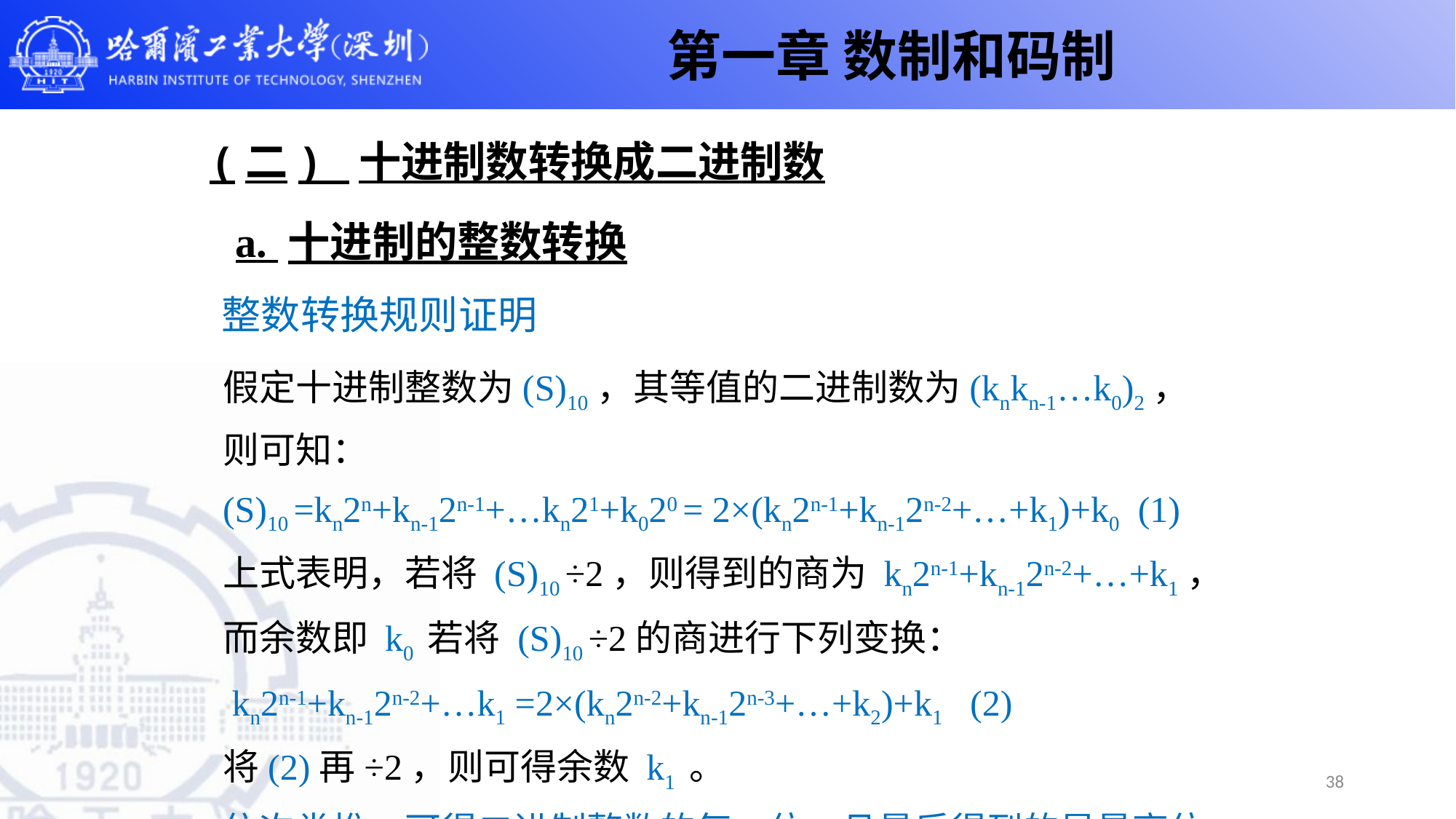

第一章 数制和码制
(二) 十进制数转换成二进制数
a. 十进制的整数转换
整数转换规则证明
假定十进制整数为(S)10，其等值的二进制数为(knkn-1…k0)2，
则可知：
(S)10 =kn2n+kn-12n-1+…kn21+k020 = 2×(kn2n-1+kn-12n-2+…+k1)+k0  (1)
上式表明，若将 (S)10 ÷2，则得到的商为 kn2n-1+kn-12n-2+…+k1，
而余数即 k0 若将 (S)10 ÷2的商进行下列变换：
 kn2n-1+kn-12n-2+…k1 =2×(kn2n-2+kn-12n-3+…+k2)+k1   (2)
将(2)再÷2，则可得余数 k1 。
依次类推，可得二进制整数的每一位，且最后得到的是最高位。
38